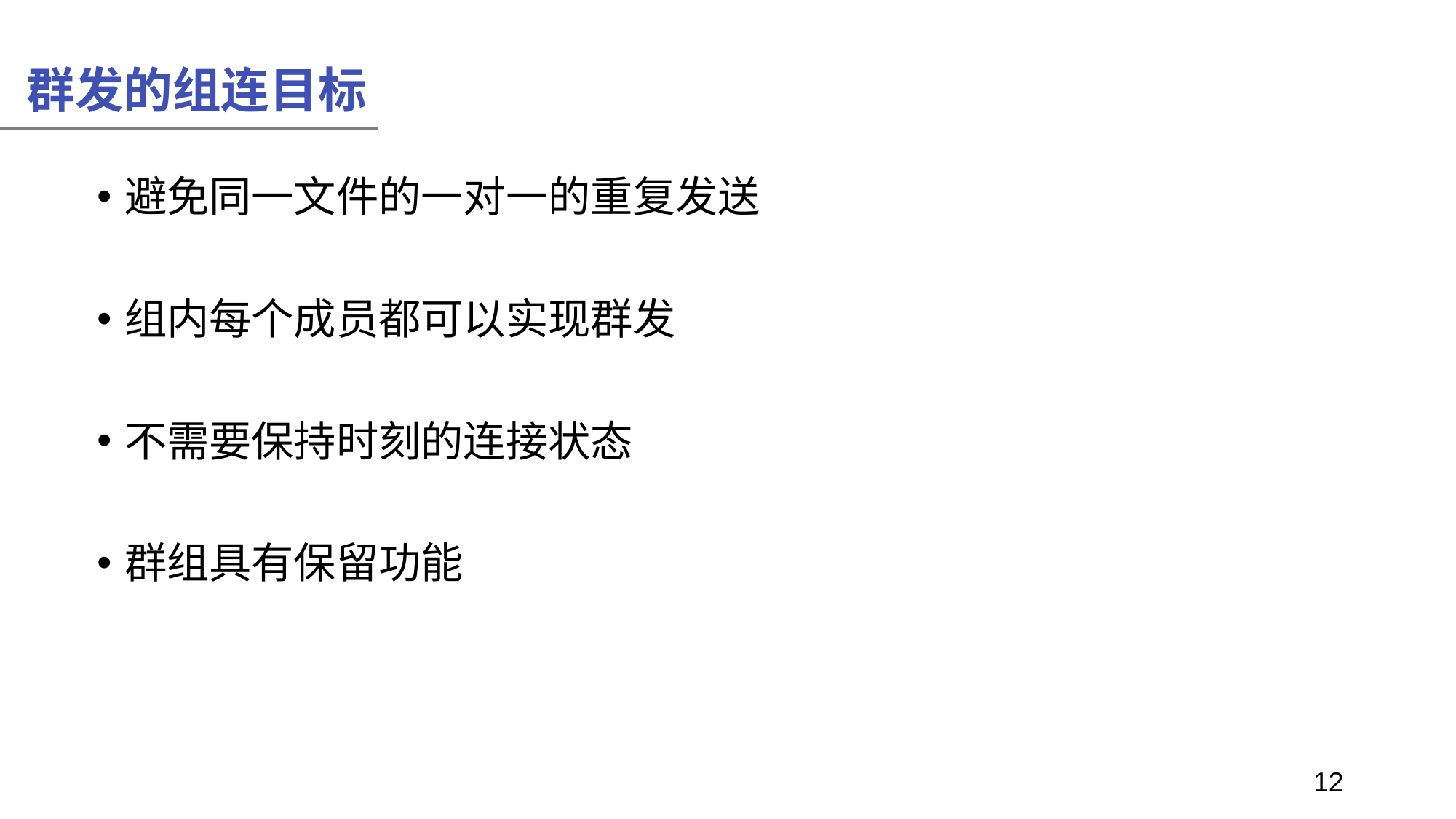

群发的组连目标
避免同一文件的一对一的重复发送

组内每个成员都可以实现群发

不需要保持时刻的连接状态

群组具有保留功能
                                    12